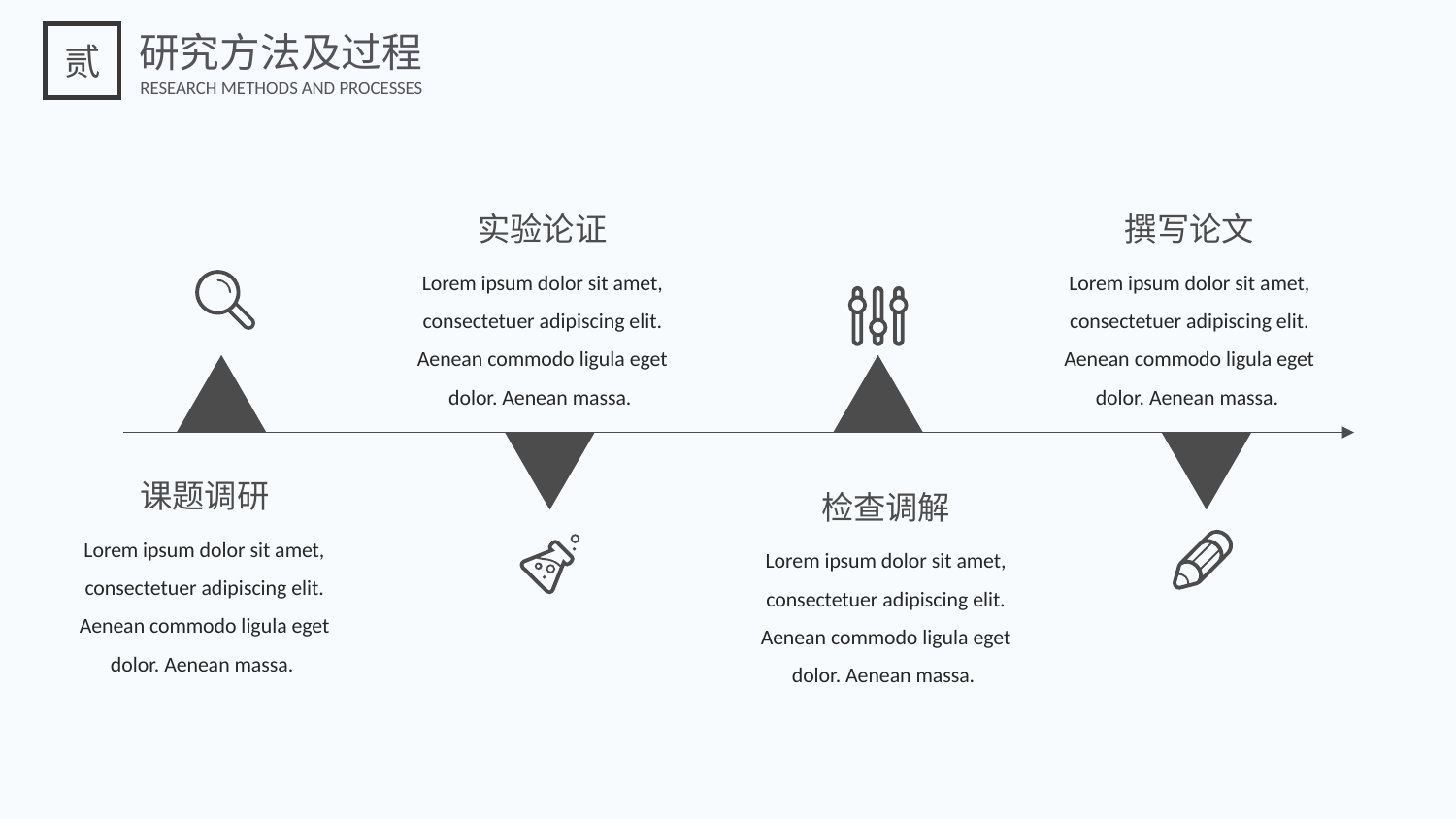

研究方法及过程
贰
RESEARCH METHODS AND PROCESSES
实验论证
撰写论文
Lorem ipsum dolor sit amet, consectetuer adipiscing elit. Aenean commodo ligula eget dolor. Aenean massa.
Lorem ipsum dolor sit amet, consectetuer adipiscing elit. Aenean commodo ligula eget dolor. Aenean massa.

课题调研
检查调解
Lorem ipsum dolor sit amet, consectetuer adipiscing elit. Aenean commodo ligula eget dolor. Aenean massa.
Lorem ipsum dolor sit amet, consectetuer adipiscing elit. Aenean commodo ligula eget dolor. Aenean massa.